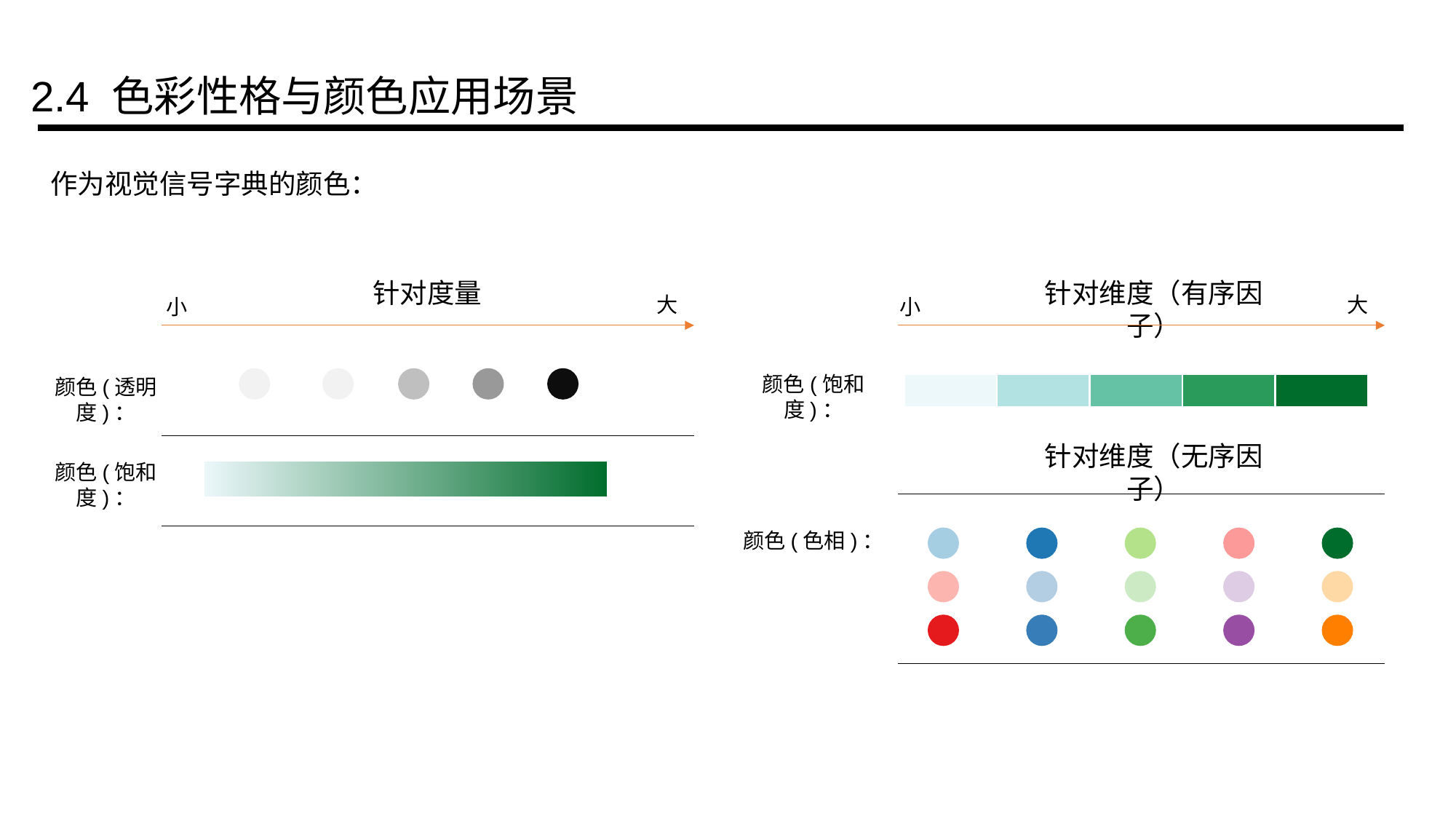

2.4 色彩性格与颜色应用场景
作为视觉信号字典的颜色：
针对度量
针对维度（有序因子）
大
大
小
小
颜色(饱和度)：
颜色(透明度)：

针对维度（无序因子）
颜色(饱和度)：

颜色(色相)：